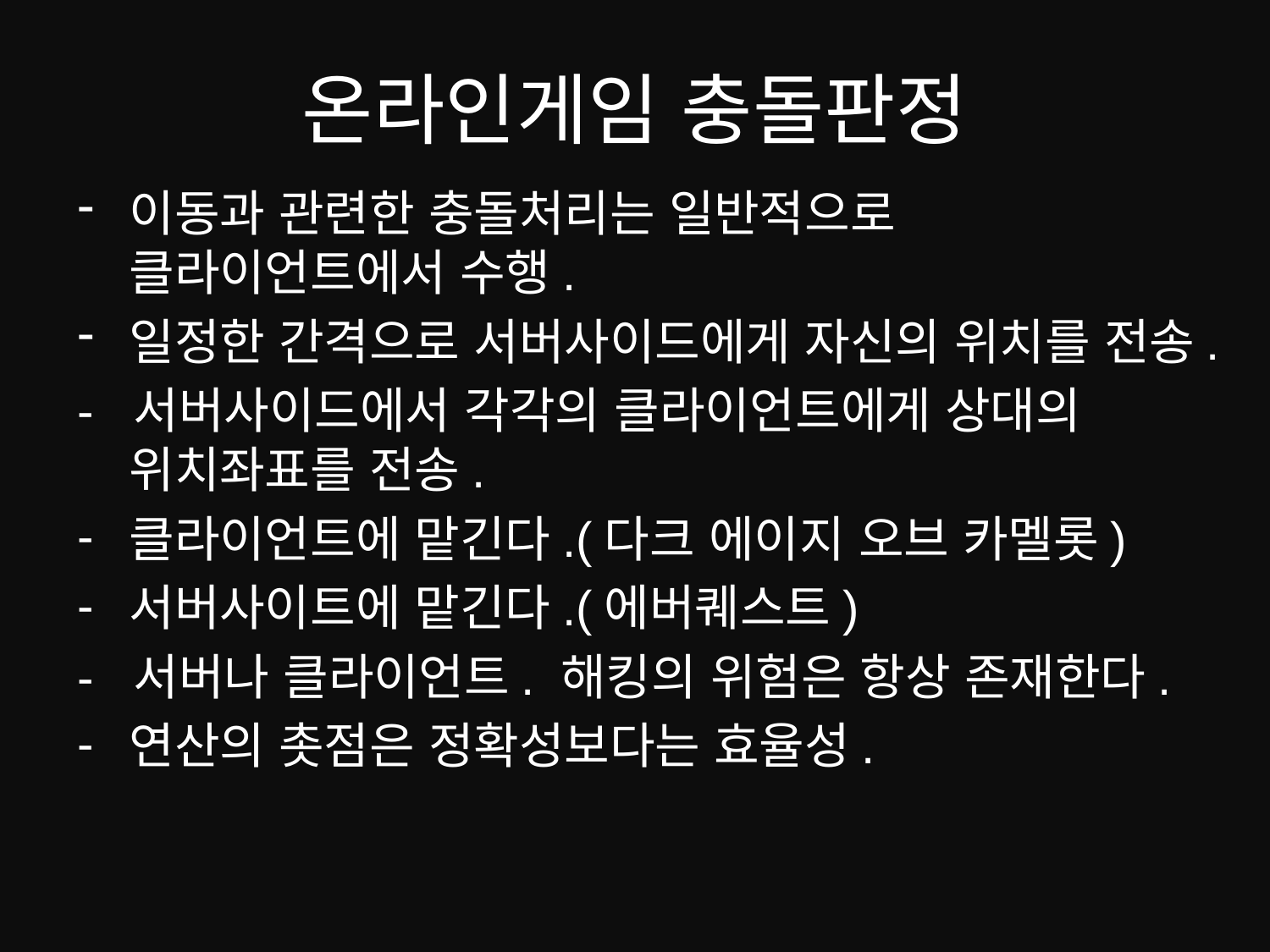

# 온라인게임 충돌판정
이동과 관련한 충돌처리는 일반적으로 클라이언트에서 수행.
일정한 간격으로 서버사이드에게 자신의 위치를 전송.
-  서버사이드에서 각각의 클라이언트에게 상대의 위치좌표를 전송.
클라이언트에 맡긴다.(다크 에이지 오브 카멜롯)
서버사이트에 맡긴다.(에버퀘스트)
-  서버나 클라이언트. 해킹의 위험은 항상 존재한다.
연산의 촛점은 정확성보다는 효율성.